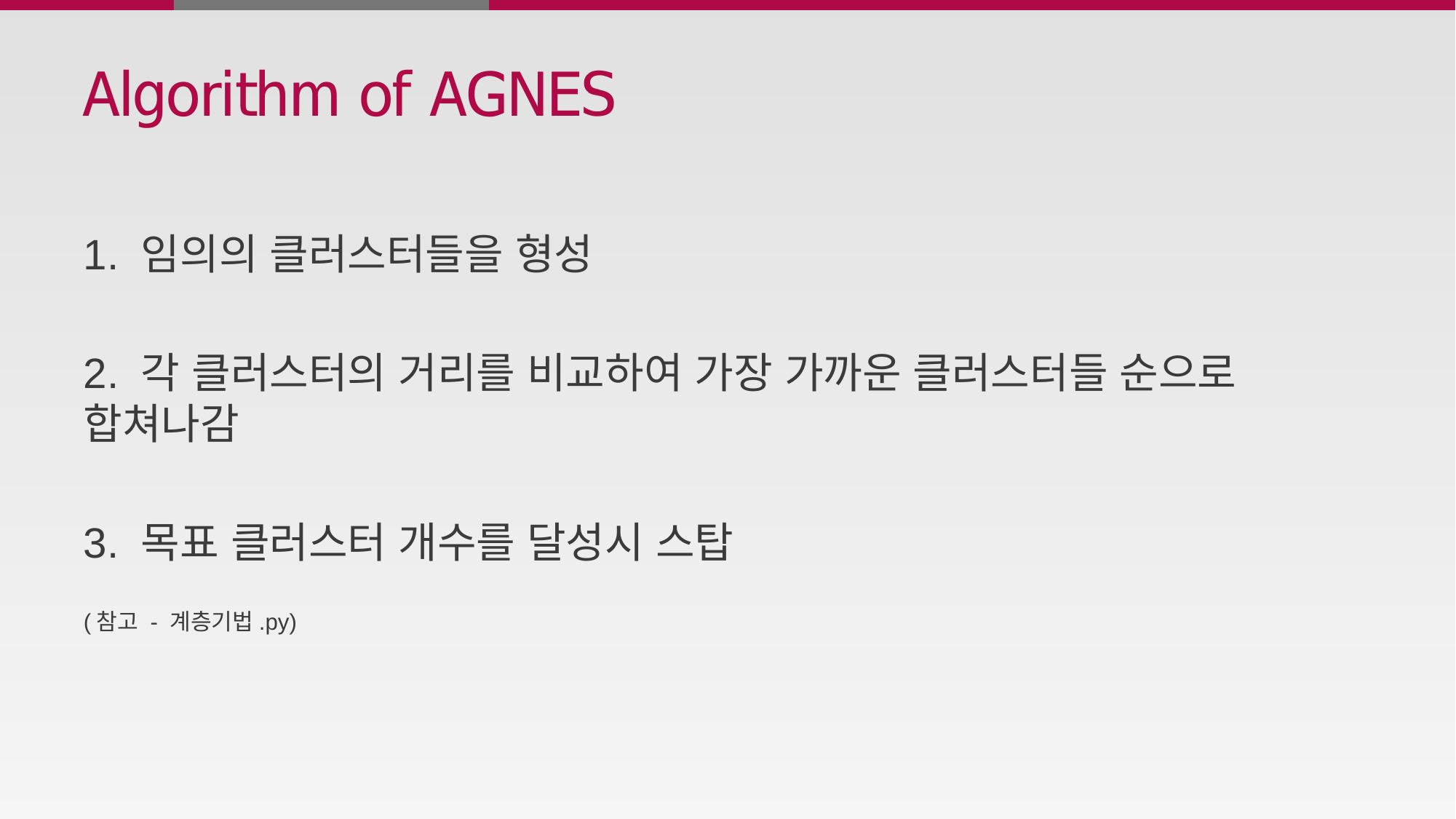

# Algorithm of AGNES

1. 임의의 클러스터들을 형성

2. 각 클러스터의 거리를 비교하여 가장 가까운 클러스터들 순으로 합쳐나감

3. 목표 클러스터 개수를 달성시 스탑

(참고 - 계층기법.py)